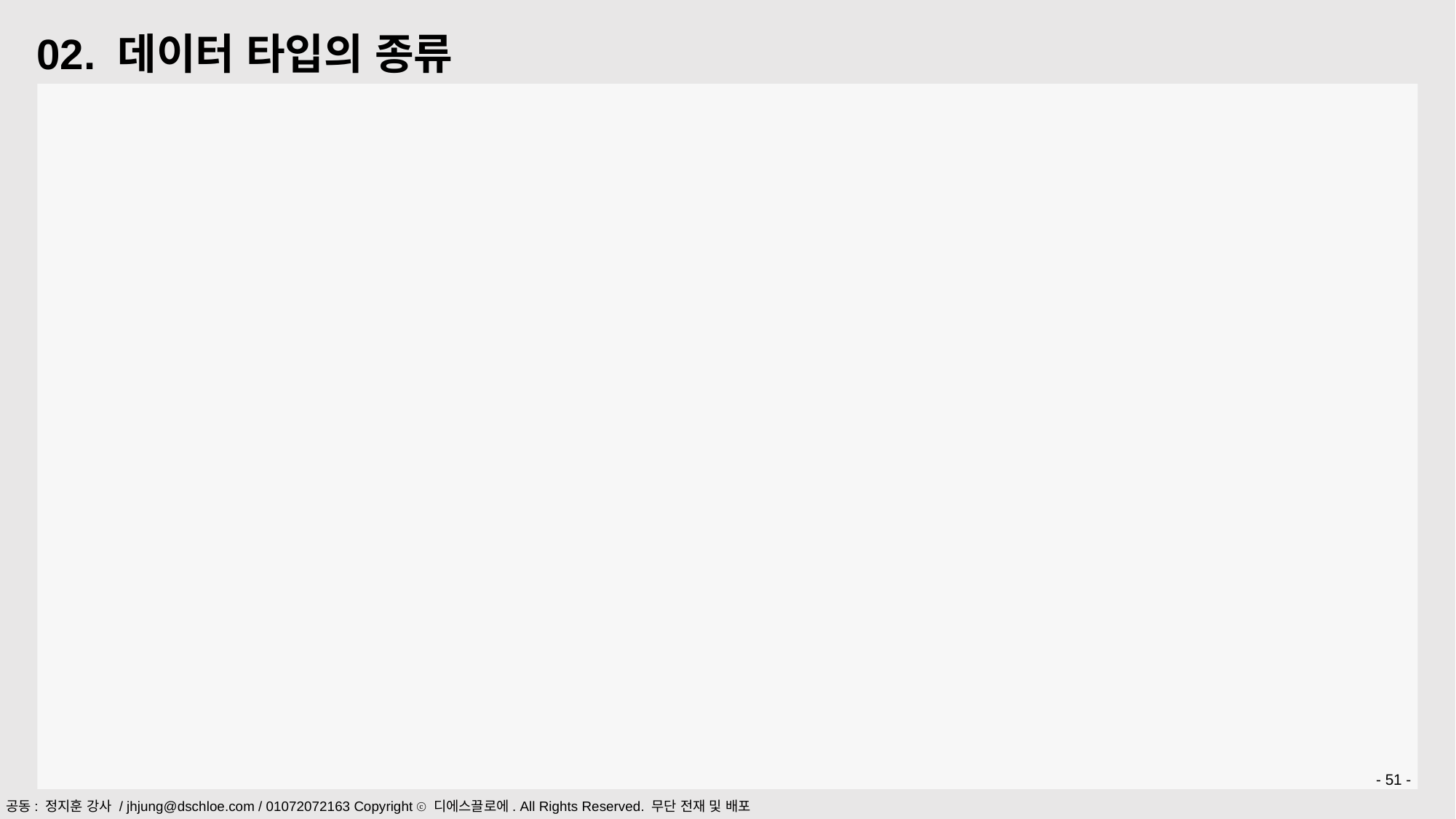

02. 데이터 타입의 종류
- 51 -